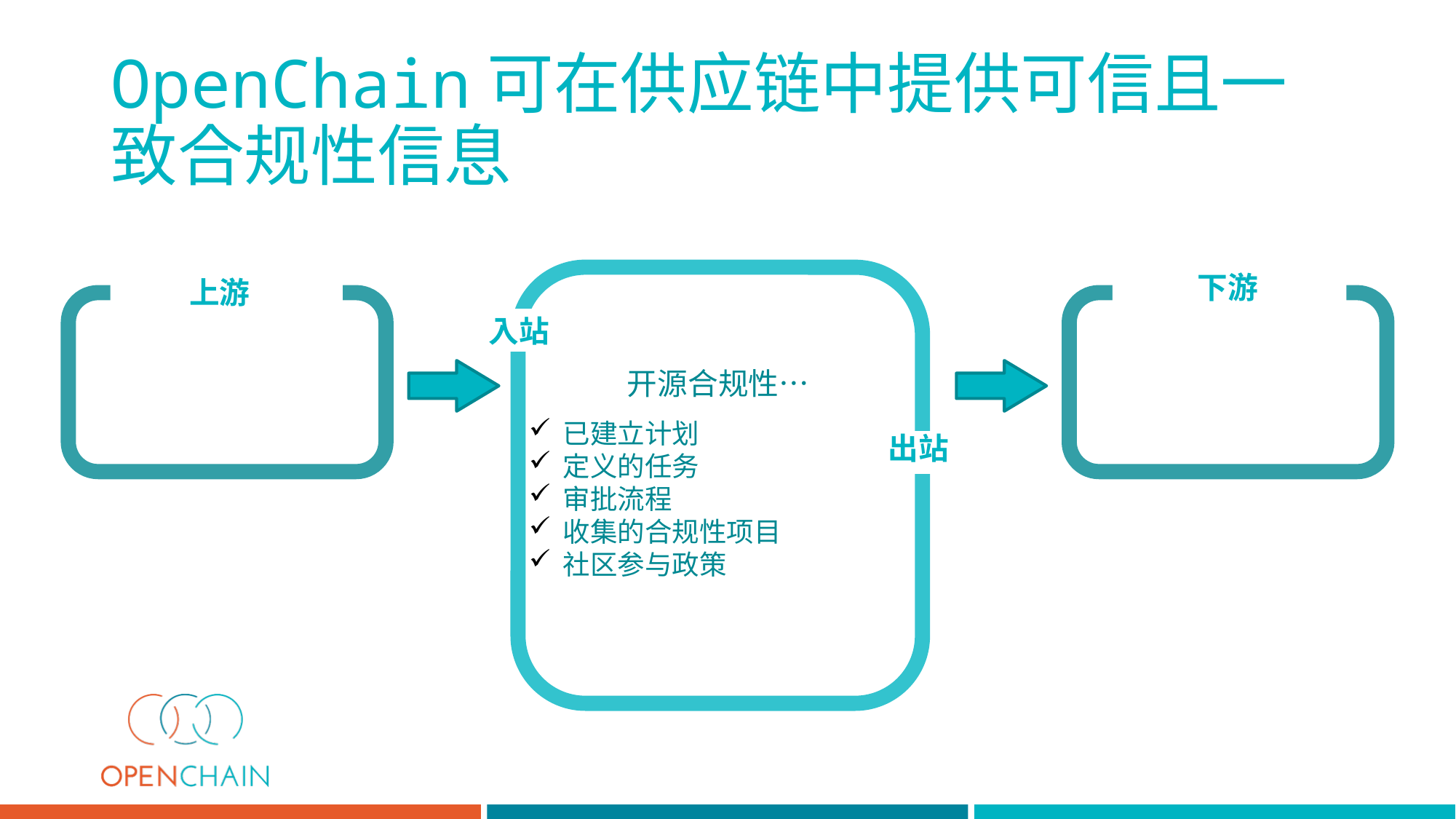

OpenChain可在供应链中提供可信且一致合规性信息
        下游

上游

入站

开源合规性…

已建立计划
定义的任务
审批流程
收集的合规性项目
社区参与政策
出站